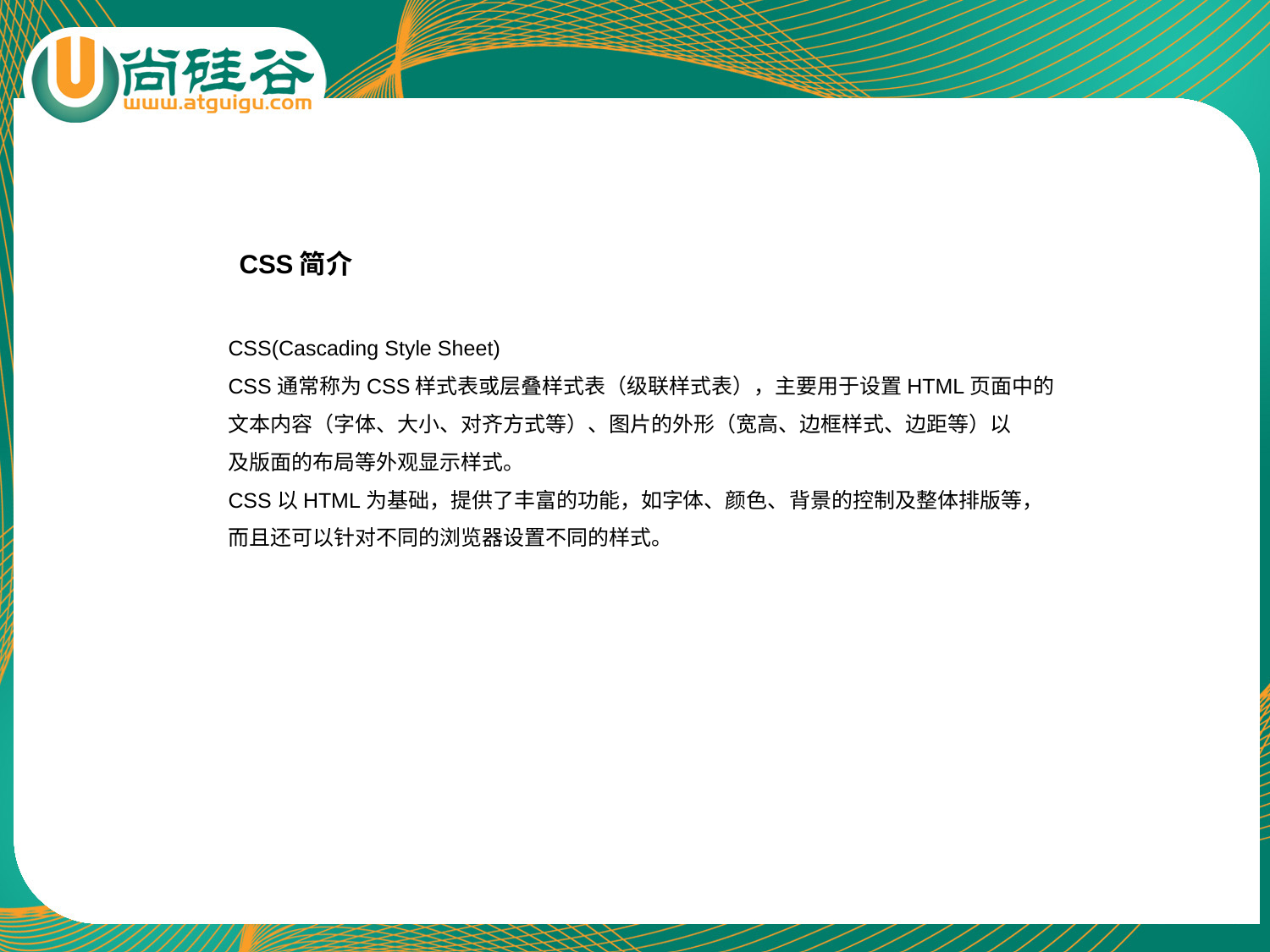

CSS简介
CSS(Cascading Style Sheet)
CSS通常称为CSS样式表或层叠样式表（级联样式表），主要用于设置HTML页面中的
文本内容（字体、大小、对齐方式等）、图片的外形（宽高、边框样式、边距等）以
及版面的布局等外观显示样式。
CSS以HTML为基础，提供了丰富的功能，如字体、颜色、背景的控制及整体排版等，
而且还可以针对不同的浏览器设置不同的样式。